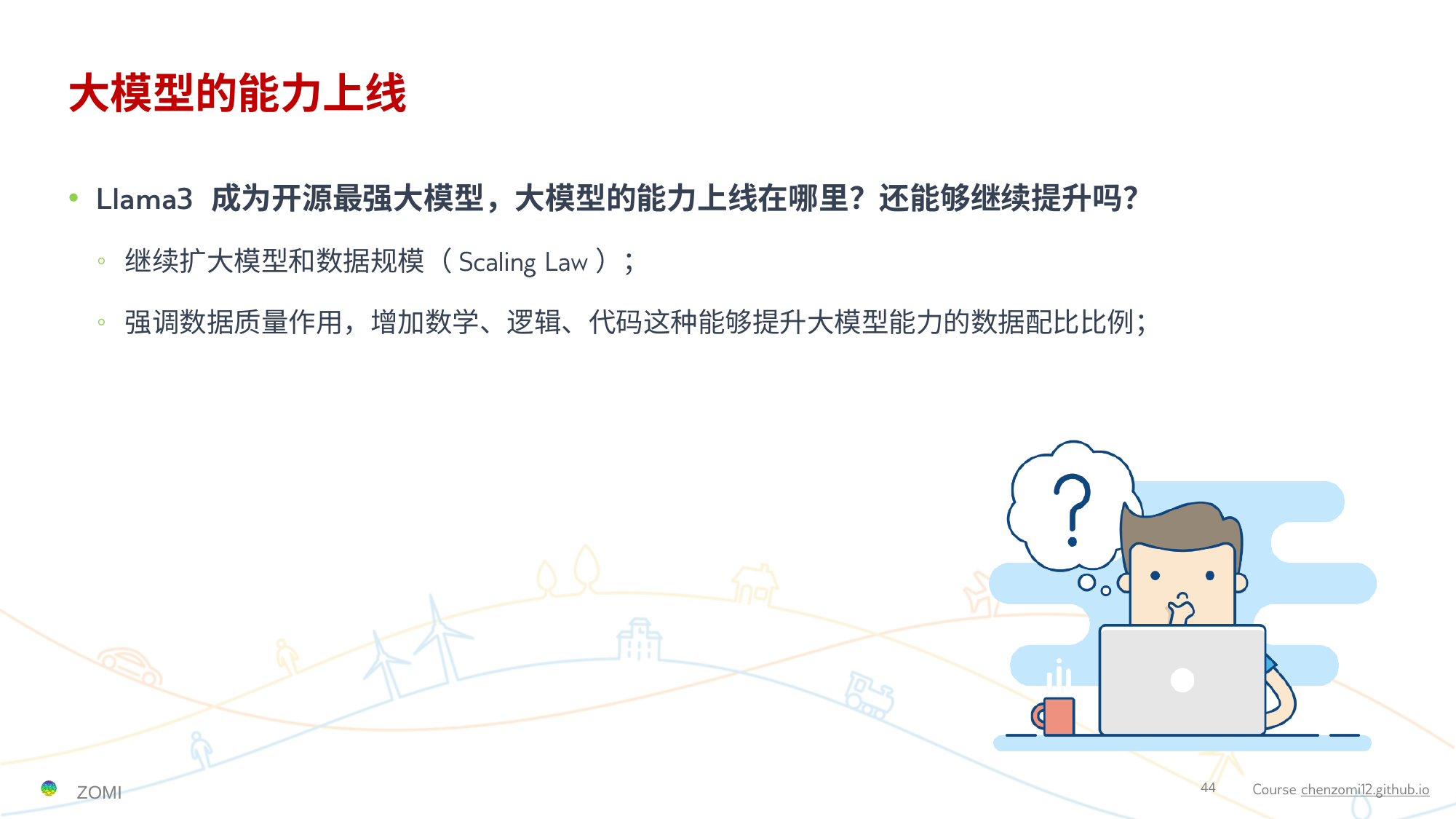

# 大模型的能力上线
Llama3 成为开源最强大模型，大模型的能力上线在哪里？还能够继续提升吗？
继续扩大模型和数据规模（Scaling Law）；
强调数据质量作用，增加数学、逻辑、代码这种能够提升大模型能力的数据配比比例；